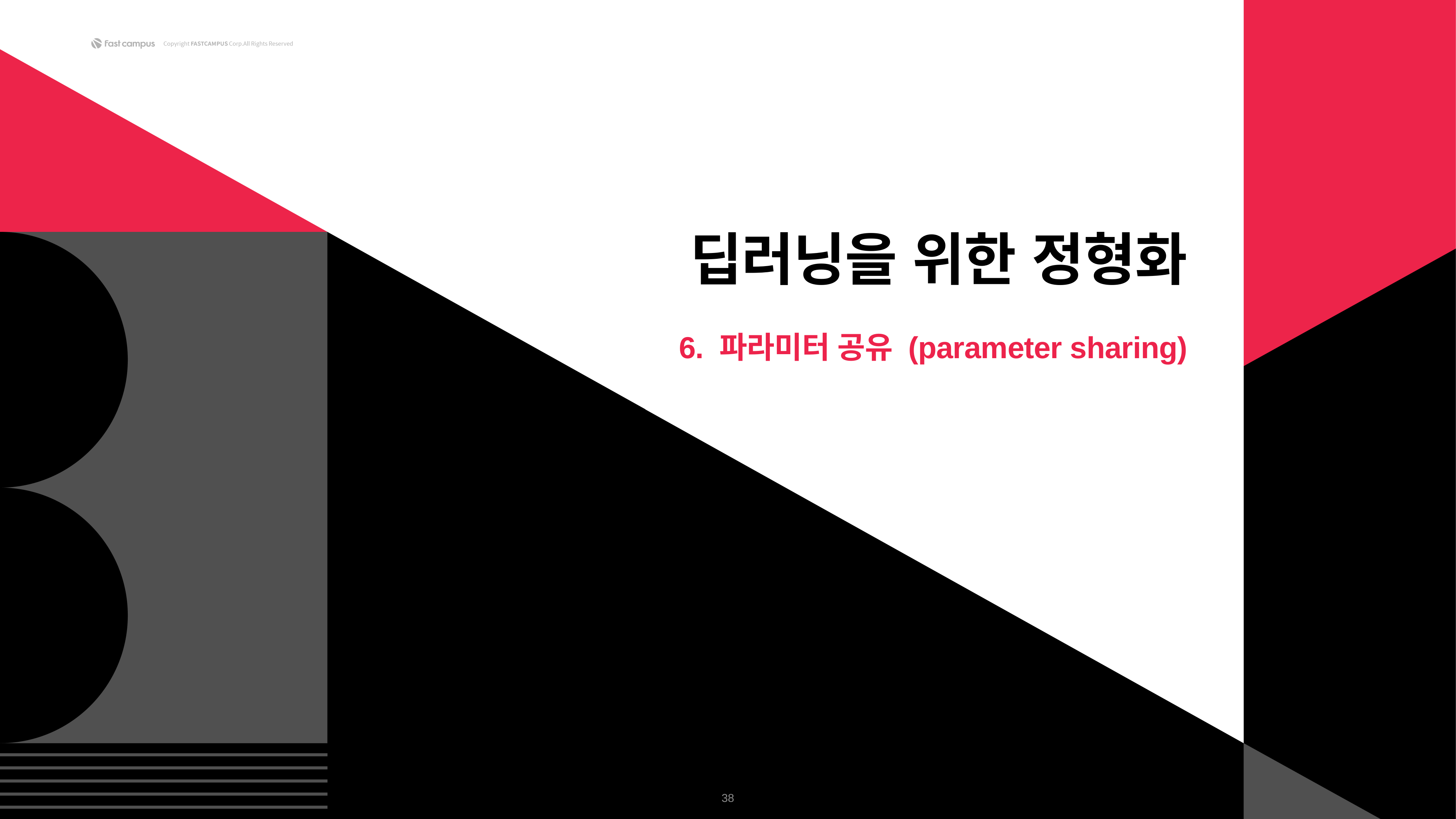

딥러닝을 위한 정형화

6. 파라미터 공유 (parameter sharing)
38